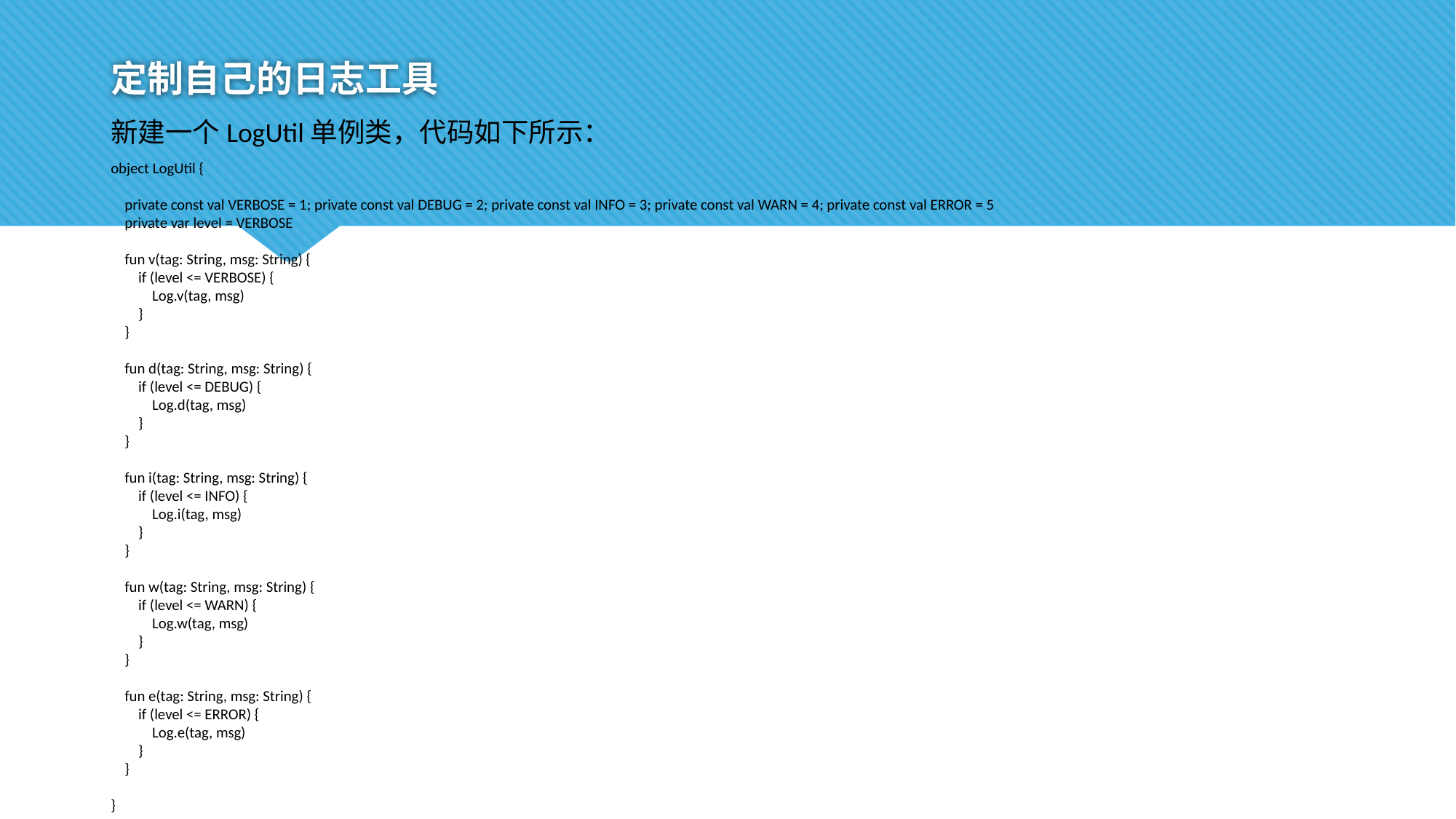

# 定制自己的日志工具
新建一个LogUtil单例类，代码如下所示：
object LogUtil {

    private const val VERBOSE = 1; private const val DEBUG = 2; private const val INFO = 3; private const val WARN = 4; private const val ERROR = 5
    private var level = VERBOSE

    fun v(tag: String, msg: String) {
        if (level <= VERBOSE) {
            Log.v(tag, msg)
        }
    }

    fun d(tag: String, msg: String) {
        if (level <= DEBUG) {
            Log.d(tag, msg)
        }
    }

    fun i(tag: String, msg: String) {
        if (level <= INFO) {
            Log.i(tag, msg)
        }
    }

    fun w(tag: String, msg: String) {
        if (level <= WARN) {
            Log.w(tag, msg)
        }
    }

    fun e(tag: String, msg: String) {
        if (level <= ERROR) {
            Log.e(tag, msg)
        }
    }

}